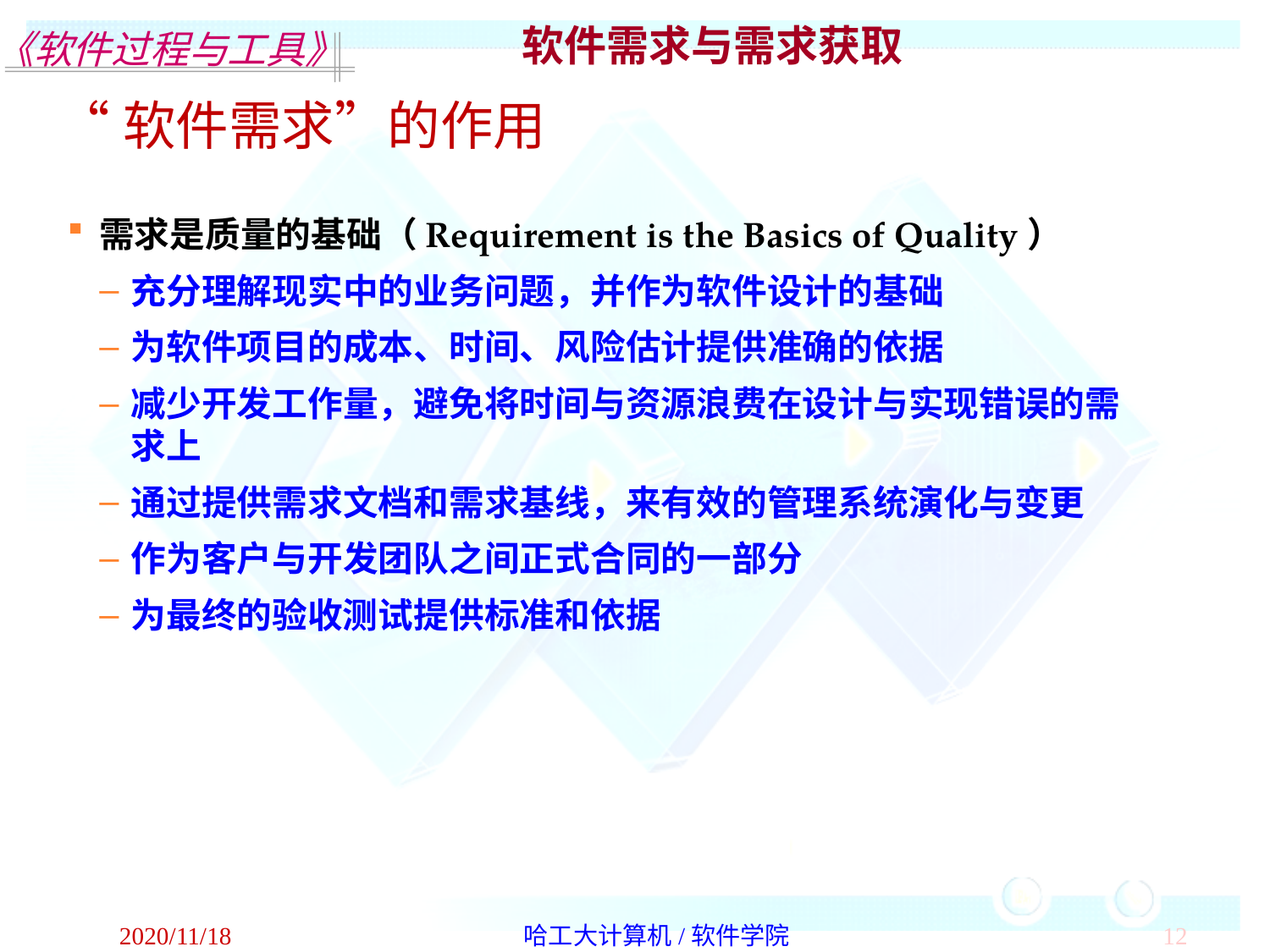

软件需求与需求获取
“软件需求”的作用
需求是质量的基础（Requirement is the Basics of Quality）
充分理解现实中的业务问题，并作为软件设计的基础
为软件项目的成本、时间、风险估计提供准确的依据
减少开发工作量，避免将时间与资源浪费在设计与实现错误的需求上
通过提供需求文档和需求基线，来有效的管理系统演化与变更
作为客户与开发团队之间正式合同的一部分
为最终的验收测试提供标准和依据